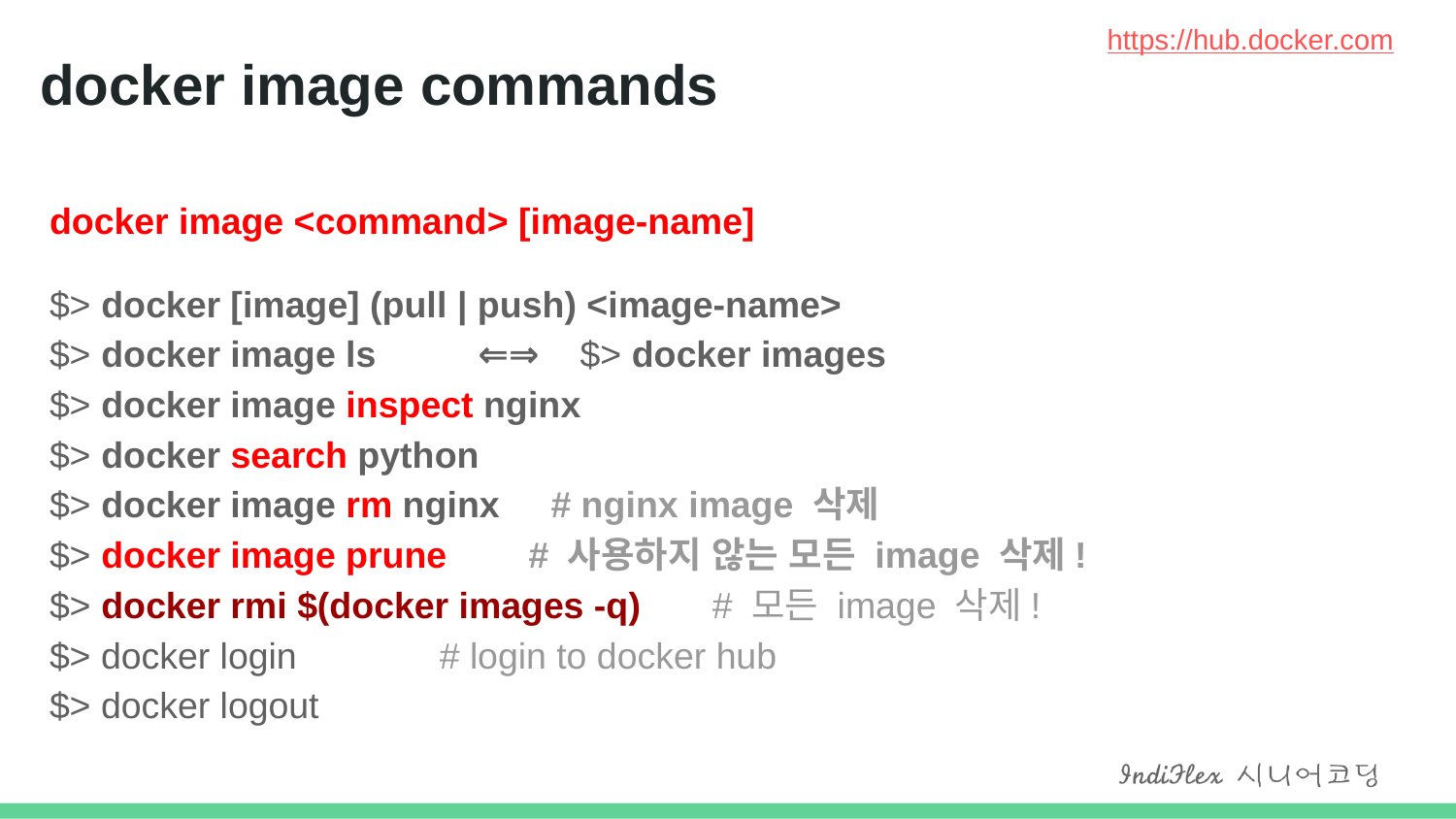

https://hub.docker.com

# docker image commands
docker image <command> [image-name]
$> docker [image] (pull | push) <image-name>
$> docker image ls          ⇐⇒    $> docker images
$> docker image inspect nginx
$> docker search python
$> docker image rm nginx     # nginx image 삭제
$> docker image prune        # 사용하지 않는 모든 image 삭제!
$> docker rmi $(docker images -q)       # 모든 image 삭제!
$> docker login              # login to docker hub
$> docker logout